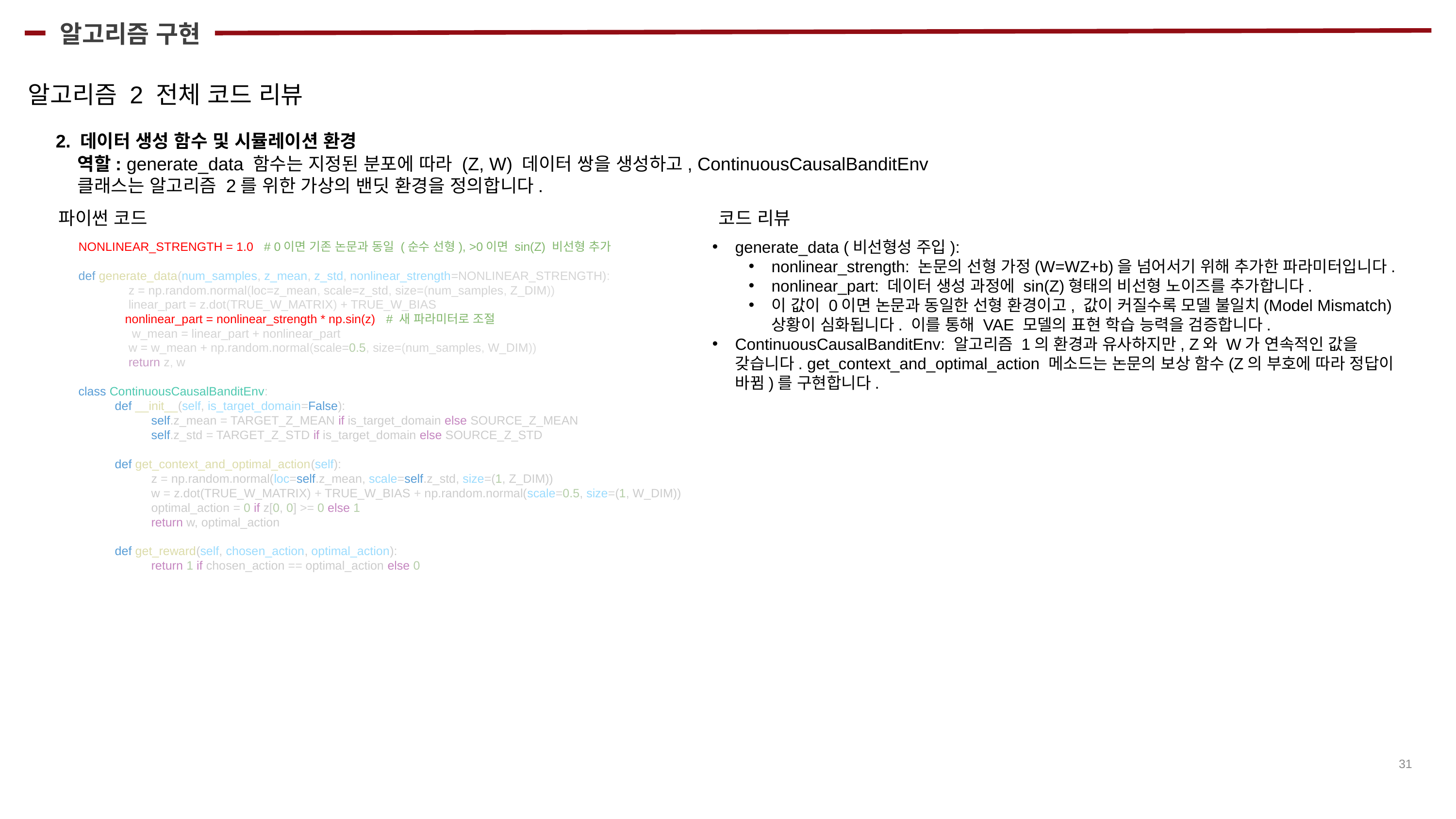

알고리즘 구현
알고리즘 2 전체 코드 리뷰
2. 데이터 생성 함수 및 시뮬레이션 환경

역할: generate_data 함수는 지정된 분포에 따라 (Z, W) 데이터 쌍을 생성하고, ContinuousCausalBanditEnv 클래스는 알고리즘 2를 위한 가상의 밴딧 환경을 정의합니다.
코드 리뷰
파이썬 코드
generate_data (비선형성 주입):
nonlinear_strength: 논문의 선형 가정(W=WZ+b)을 넘어서기 위해 추가한 파라미터입니다.
nonlinear_part: 데이터 생성 과정에 sin(Z)형태의 비선형 노이즈를 추가합니다.
이 값이 0이면 논문과 동일한 선형 환경이고, 값이 커질수록 모델 불일치(Model Mismatch) 상황이 심화됩니다. 이를 통해 VAE 모델의 표현 학습 능력을 검증합니다.
ContinuousCausalBanditEnv: 알고리즘 1의 환경과 유사하지만, Z와 W가 연속적인 값을 갖습니다. get_context_and_optimal_action 메소드는 논문의 보상 함수(Z의 부호에 따라 정답이 바뀜)를 구현합니다.
NONLINEAR_STRENGTH = 1.0   # 0이면 기존 논문과 동일 (순수 선형), >0이면 sin(Z) 비선형 추가

def generate_data(num_samples, z_mean, z_std, nonlinear_strength=NONLINEAR_STRENGTH):
    z = np.random.normal(loc=z_mean, scale=z_std, size=(num_samples, Z_DIM))
    linear_part = z.dot(TRUE_W_MATRIX) + TRUE_W_BIAS
   nonlinear_part = nonlinear_strength * np.sin(z)   # 새 파라미터로 조절
     w_mean = linear_part + nonlinear_part
    w = w_mean + np.random.normal(scale=0.5, size=(num_samples, W_DIM))
    return z, w
class ContinuousCausalBanditEnv:
def __init__(self, is_target_domain=False):
self.z_mean = TARGET_Z_MEAN if is_target_domain else SOURCE_Z_MEAN
self.z_std = TARGET_Z_STD if is_target_domain else SOURCE_Z_STD

def get_context_and_optimal_action(self):
z = np.random.normal(loc=self.z_mean, scale=self.z_std, size=(1, Z_DIM))
w = z.dot(TRUE_W_MATRIX) + TRUE_W_BIAS + np.random.normal(scale=0.5, size=(1, W_DIM))
optimal_action = 0 if z[0, 0] >= 0 else 1
return w, optimal_action

def get_reward(self, chosen_action, optimal_action):
return 1 if chosen_action == optimal_action else 0
31